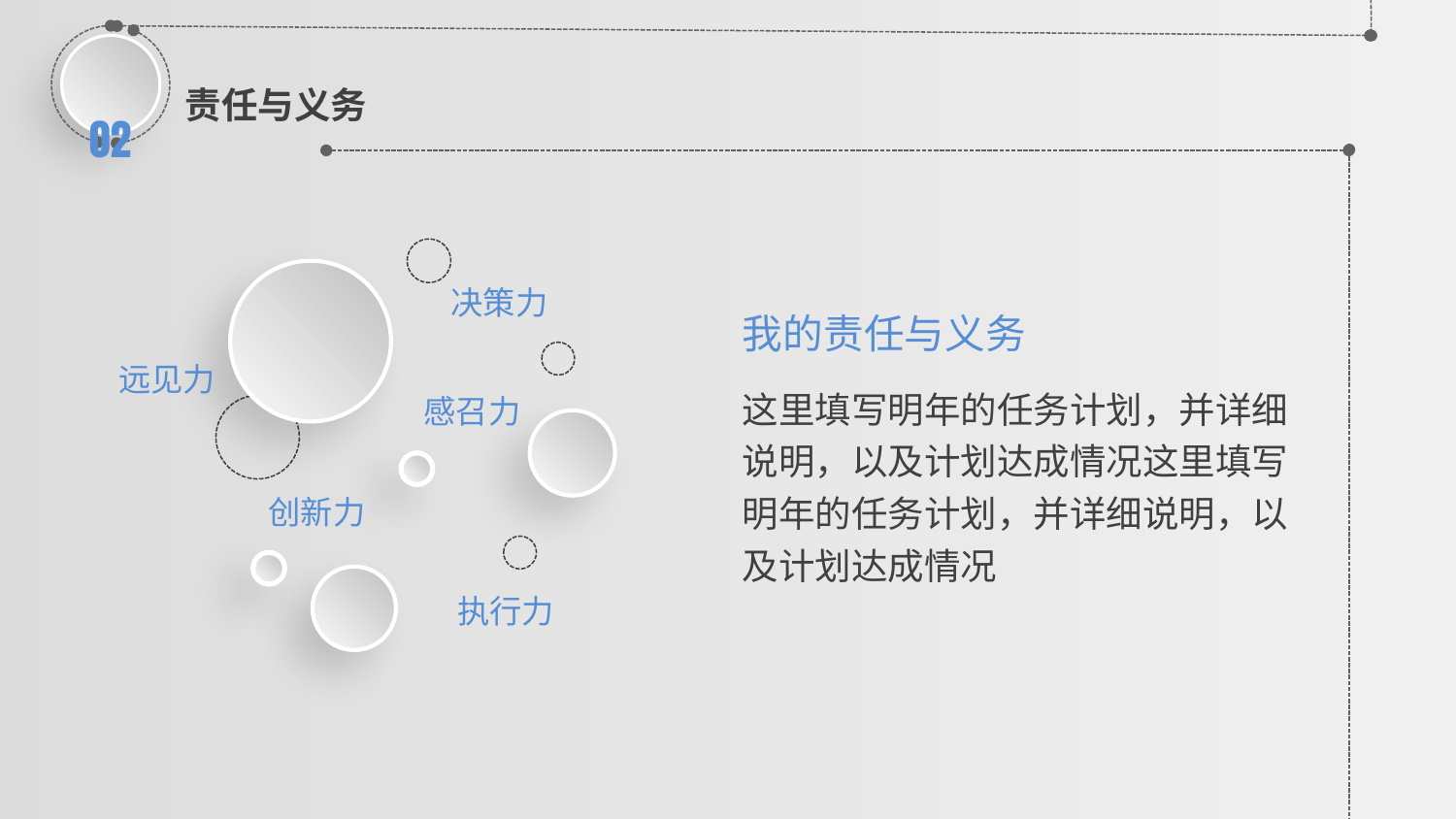

02
责任与义务

决策力
我的责任与义务

远见力
这里填写明年的任务计划，并详细说明，以及计划达成情况这里填写明年的任务计划，并详细说明，以及计划达成情况
感召力

创新力

执行力
延时符